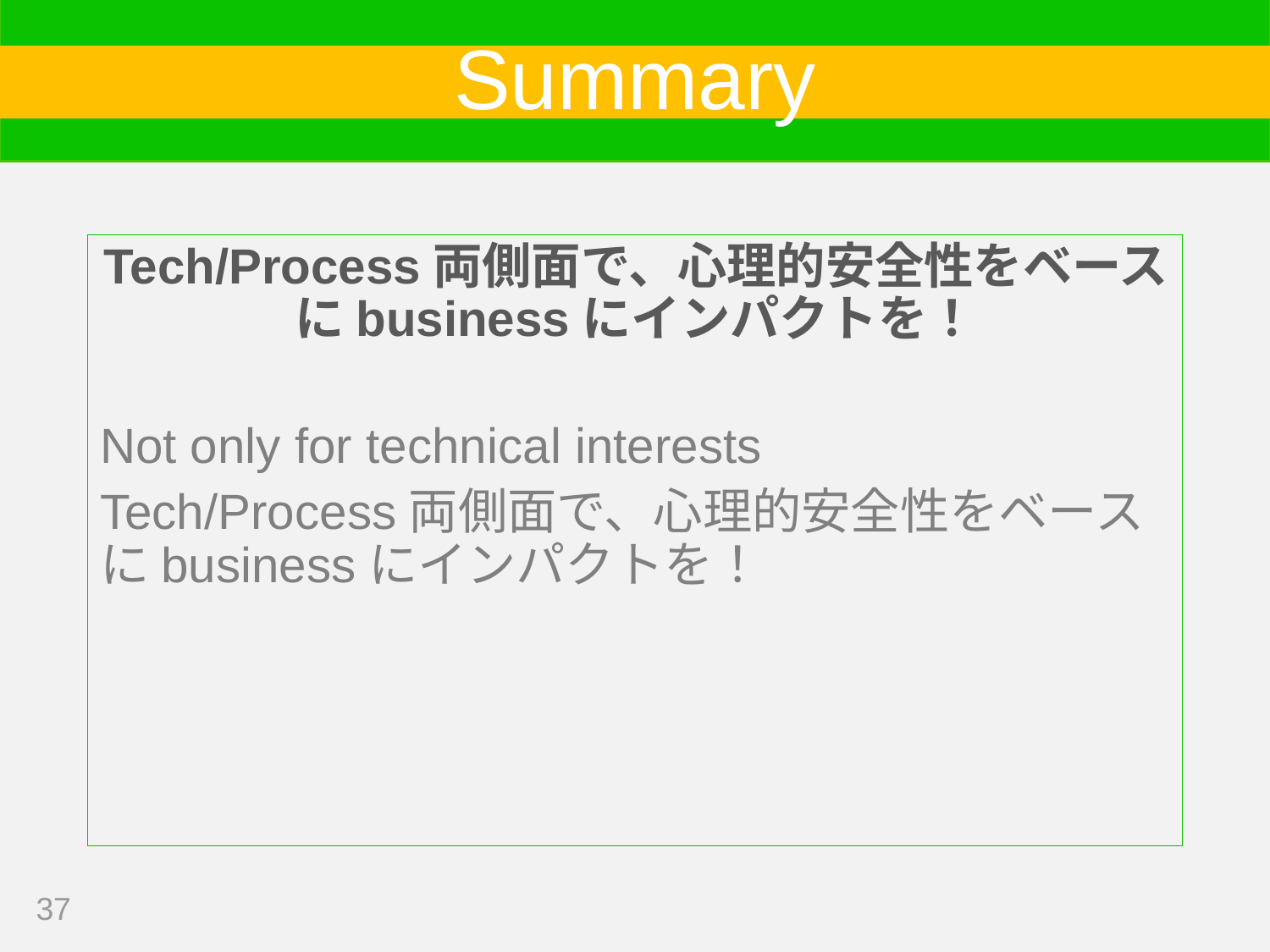

# Summary
Tech/Process両側面で、心理的安全性をベースにbusinessにインパクトを！

Not only for technical interests
Tech/Process両側面で、心理的安全性をベースにbusinessにインパクトを！
37